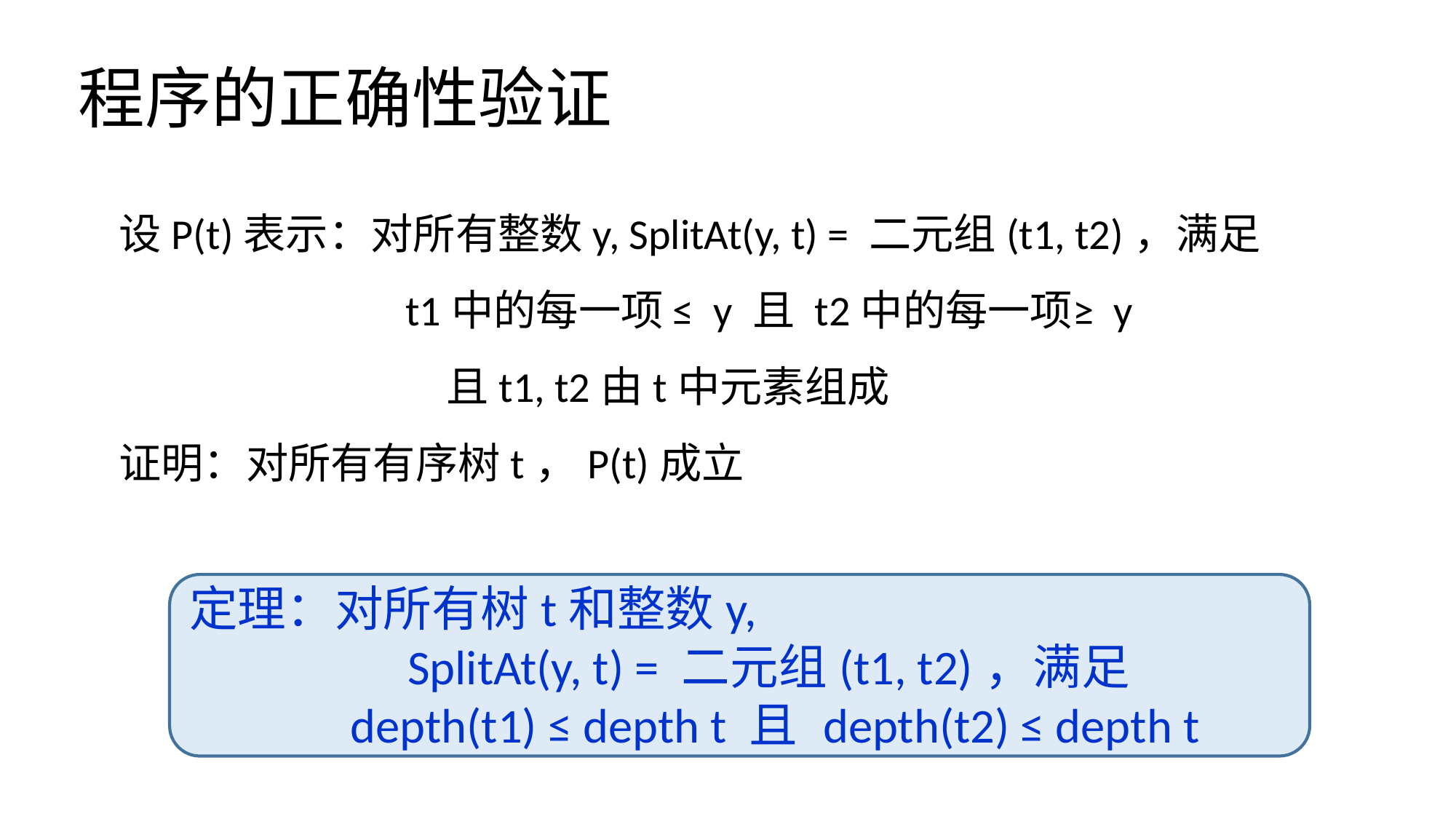

# 程序的正确性验证
设P(t)表示：对所有整数y, SplitAt(y, t) = 二元组(t1, t2)，满足
	  	      t1中的每一项 ≤ y 且 t2中的每一项≥ y
			且t1, t2由t中元素组成
证明：对所有有序树t，P(t)成立
定理：对所有树t和整数y,
		SplitAt(y, t) = 二元组(t1, t2)，满足
	   depth(t1) ≤ depth t 且 depth(t2) ≤ depth t